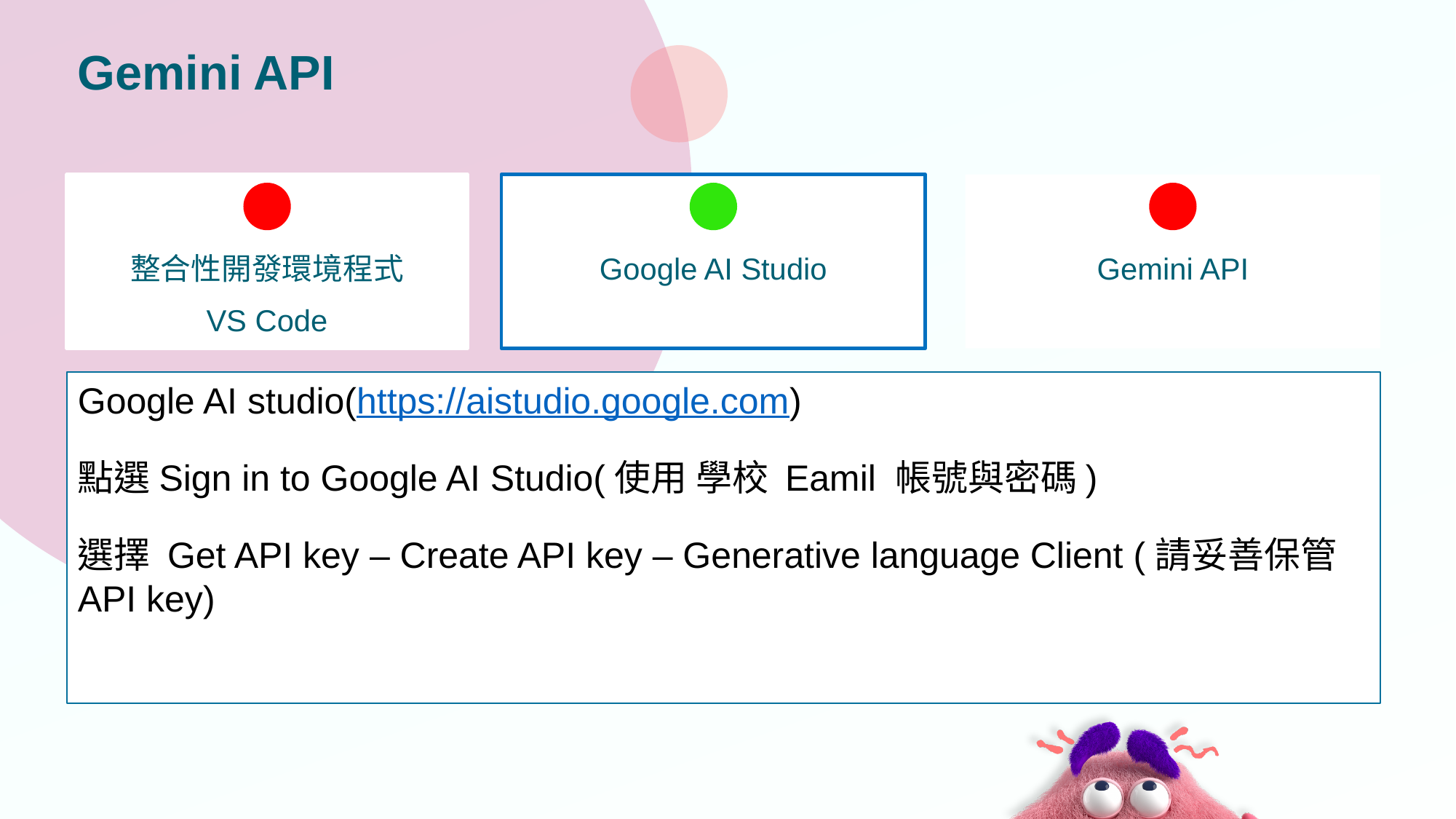

# Gemini API

整合性開發環境程式
VS Code

Google AI Studio

Gemini API

Google AI studio(https://aistudio.google.com)
點選Sign in to Google AI Studio(使用 學校 Eamil 帳號與密碼)
選擇 Get API key – Create API key – Generative language Client (請妥善保管 API key)